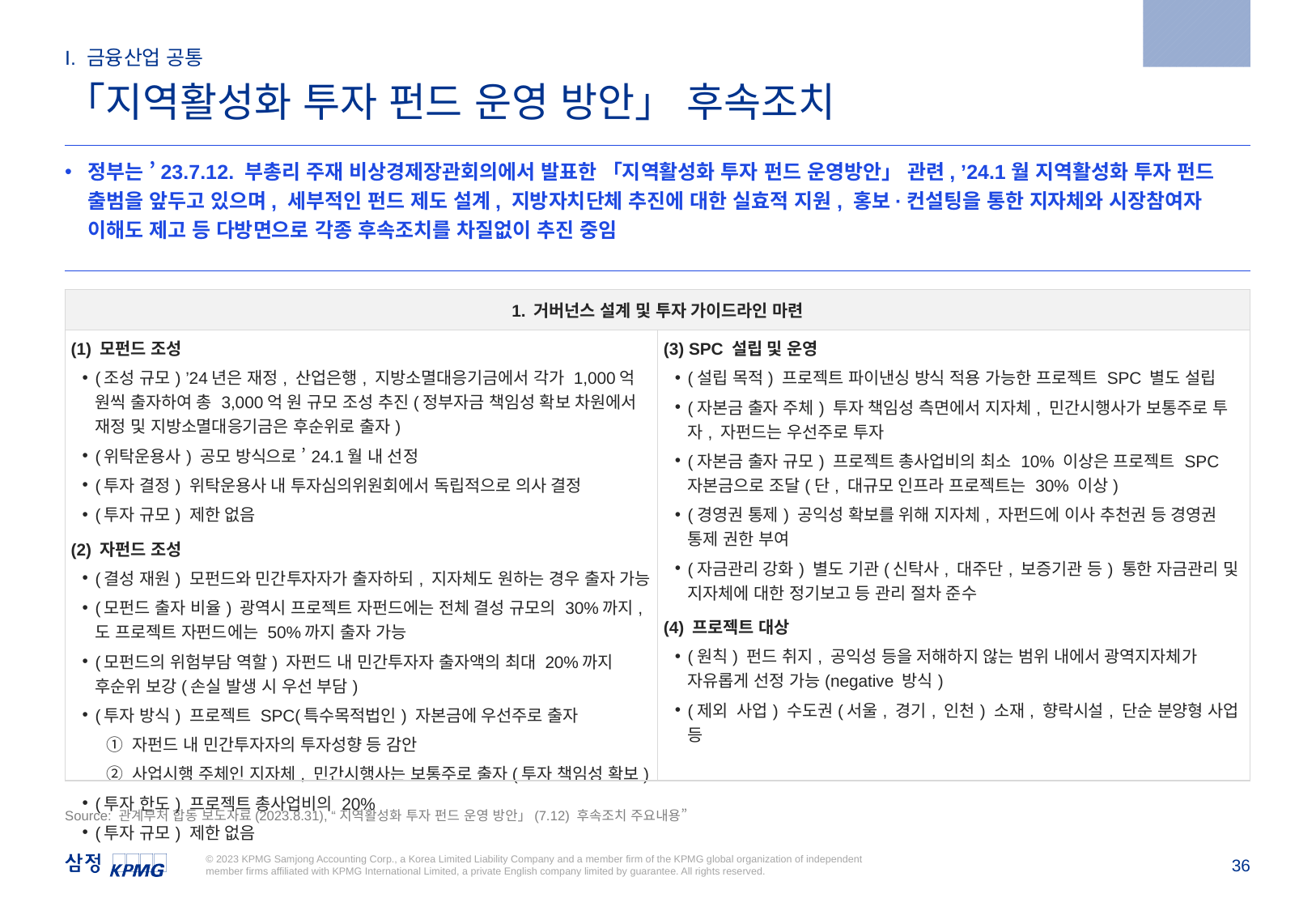

2023.8.31
I. 금융산업 공통
「지역활성화 투자 펀드 운영 방안」 후속조치
정부는 ’23.7.12. 부총리 주재 비상경제장관회의에서 발표한 「지역활성화 투자 펀드 운영방안」 관련, ’24.1월 지역활성화 투자 펀드 출범을 앞두고 있으며, 세부적인 펀드 제도 설계, 지방자치단체 추진에 대한 실효적 지원, 홍보·컨설팅을 통한 지자체와 시장참여자 이해도 제고 등 다방면으로 각종 후속조치를 차질없이 추진 중임
| 1. 거버넌스 설계 및 투자 가이드라인 마련 |  |
| --- | --- |
| (1) 모펀드 조성 (조성 규모) ’24년은 재정, 산업은행, 지방소멸대응기금에서 각가 1,000억 원씩 출자하여 총 3,000억 원 규모 조성 추진(정부자금 책임성 확보 차원에서 재정 및 지방소멸대응기금은 후순위로 출자) (위탁운용사) 공모 방식으로 ’24.1월 내 선정 (투자 결정) 위탁운용사 내 투자심의위원회에서 독립적으로 의사 결정 (투자 규모) 제한 없음 (2) 자펀드 조성 (결성 재원) 모펀드와 민간투자자가 출자하되, 지자체도 원하는 경우 출자 가능 (모펀드 출자 비율) 광역시 프로젝트 자펀드에는 전체 결성 규모의 30%까지, 도 프로젝트 자펀드에는 50%까지 출자 가능 (모펀드의 위험부담 역할) 자펀드 내 민간투자자 출자액의 최대 20%까지 후순위 보강(손실 발생 시 우선 부담) (투자 방식) 프로젝트 SPC(특수목적법인) 자본금에 우선주로 출자 ① 자펀드 내 민간투자자의 투자성향 등 감안 ② 사업시행 주체인 지자체, 민간시행사는 보통주로 출자(투자 책임성 확보) (투자 한도) 프로젝트 총사업비의 20% (투자 규모) 제한 없음 | (3) SPC 설립 및 운영 (설립 목적) 프로젝트 파이낸싱 방식 적용 가능한 프로젝트 SPC 별도 설립 (자본금 출자 주체) 투자 책임성 측면에서 지자체, 민간시행사가 보통주로 투자, 자펀드는 우선주로 투자 (자본금 출자 규모) 프로젝트 총사업비의 최소 10% 이상은 프로젝트 SPC 자본금으로 조달(단, 대규모 인프라 프로젝트는 30% 이상) (경영권 통제) 공익성 확보를 위해 지자체, 자펀드에 이사 추천권 등 경영권 통제 권한 부여 (자금관리 강화) 별도 기관(신탁사, 대주단, 보증기관 등) 통한 자금관리 및 지자체에 대한 정기보고 등 관리 절차 준수 (4) 프로젝트 대상 (원칙) 펀드 취지, 공익성 등을 저해하지 않는 범위 내에서 광역지자체가 자유롭게 선정 가능(negative 방식) (제외 사업) 수도권(서울, 경기, 인천) 소재, 향락시설, 단순 분양형 사업 등 |
Source: 관계부처 합동 보도자료(2023.8.31), “지역활성화 투자 펀드 운영 방안」(7.12) 후속조치 주요내용”